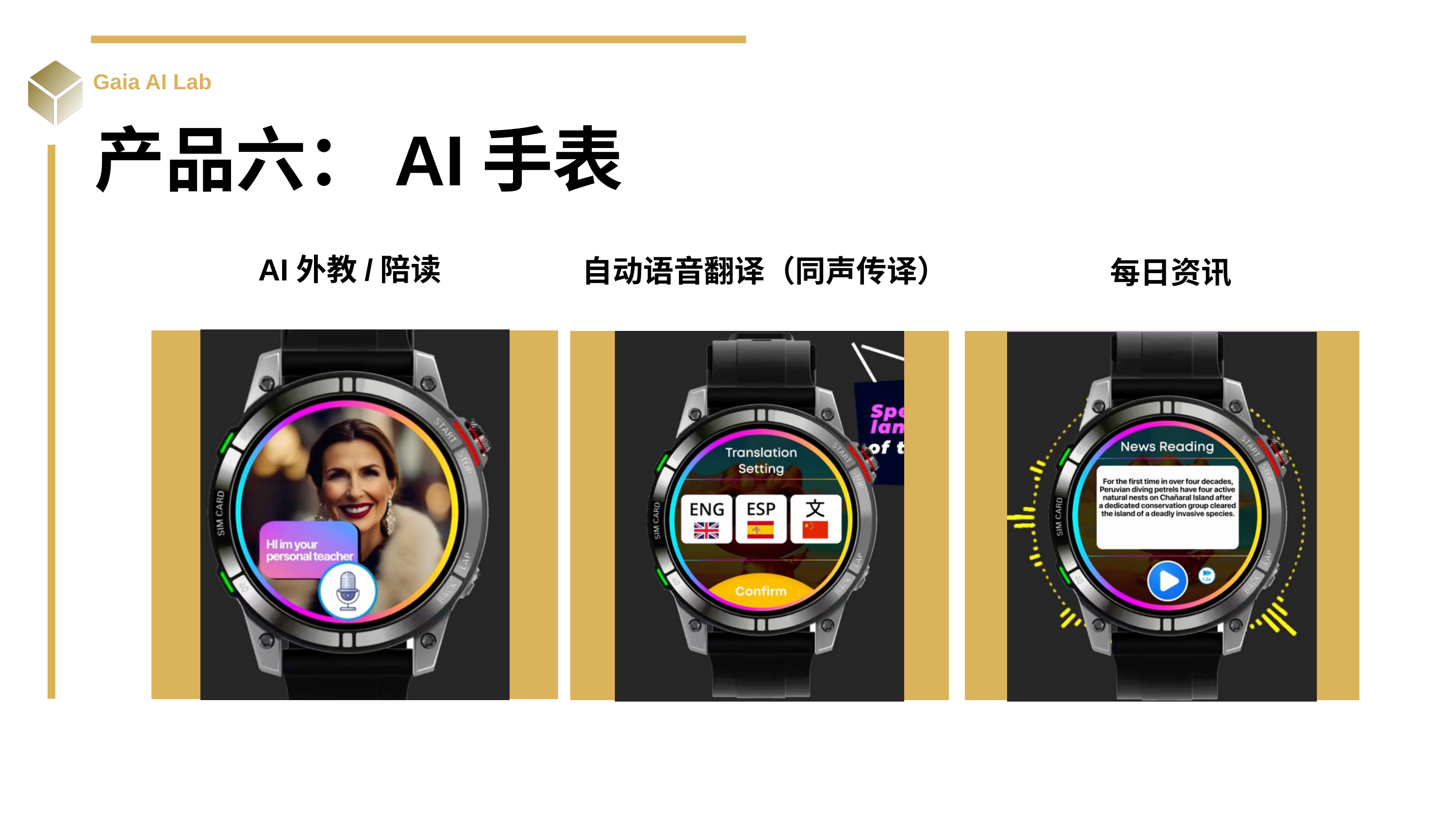

Gaia AI Lab
产品六：AI手表

AI外教/陪读
自动语音翻译（同声传译）
每日资讯